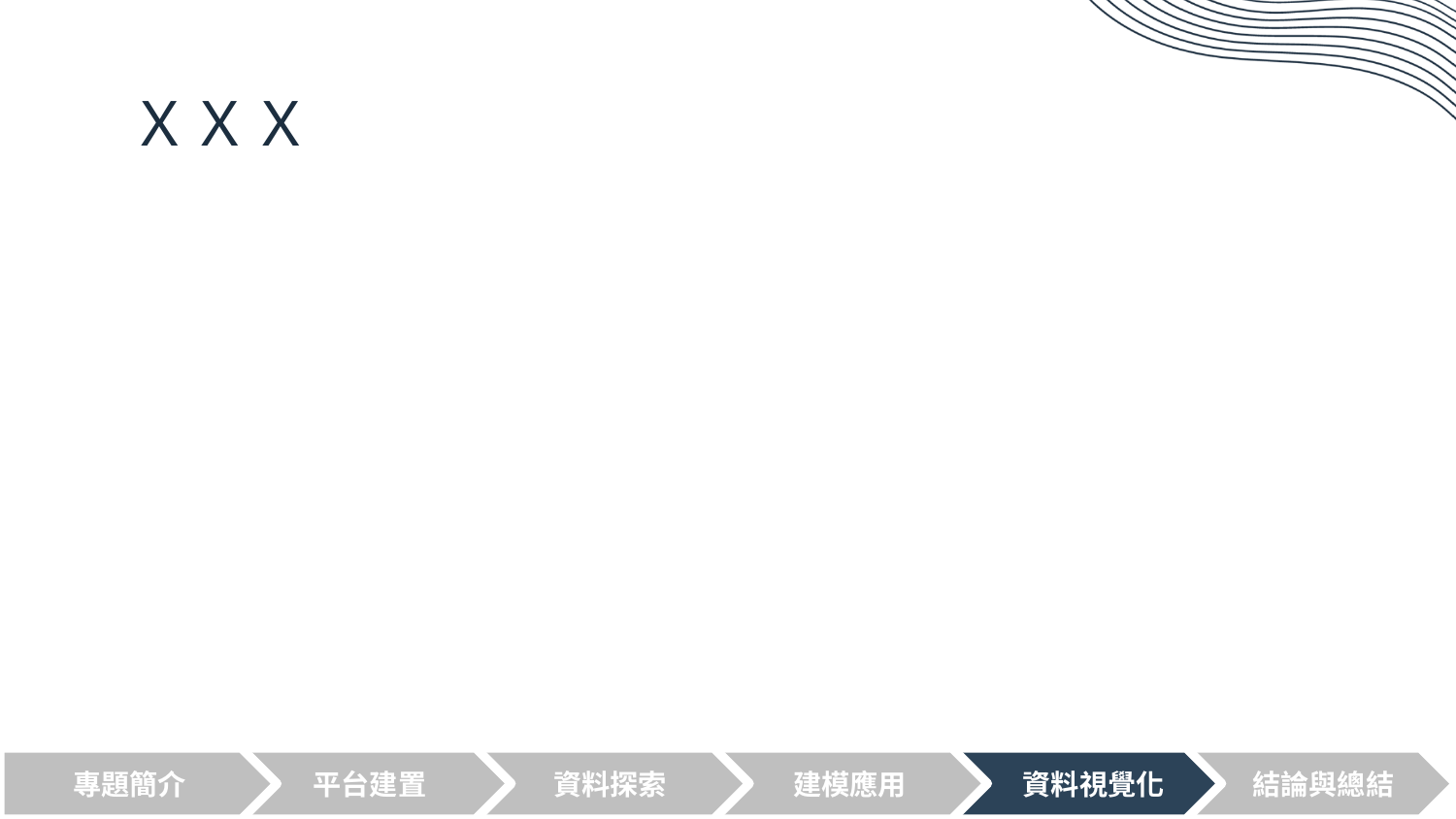

# ＸＸＸ

專題簡介
平台建置
資料探索
建模應用
資料視覺化
結論與總結